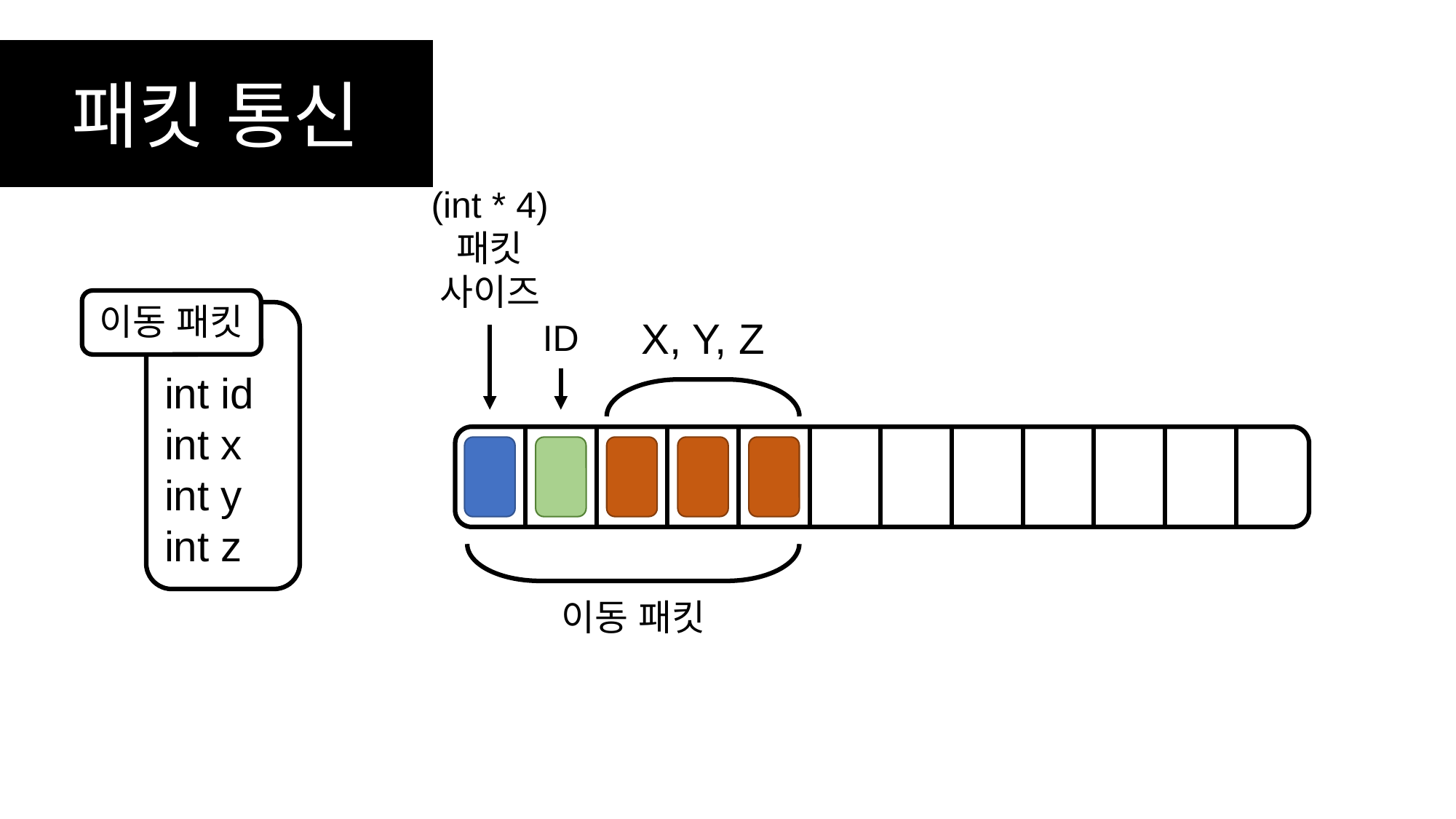

패킷 통신
(int * 4)
패킷 사이즈
이동 패킷

int id
int x
int y
int z

X, Y, Z
ID

이동 패킷